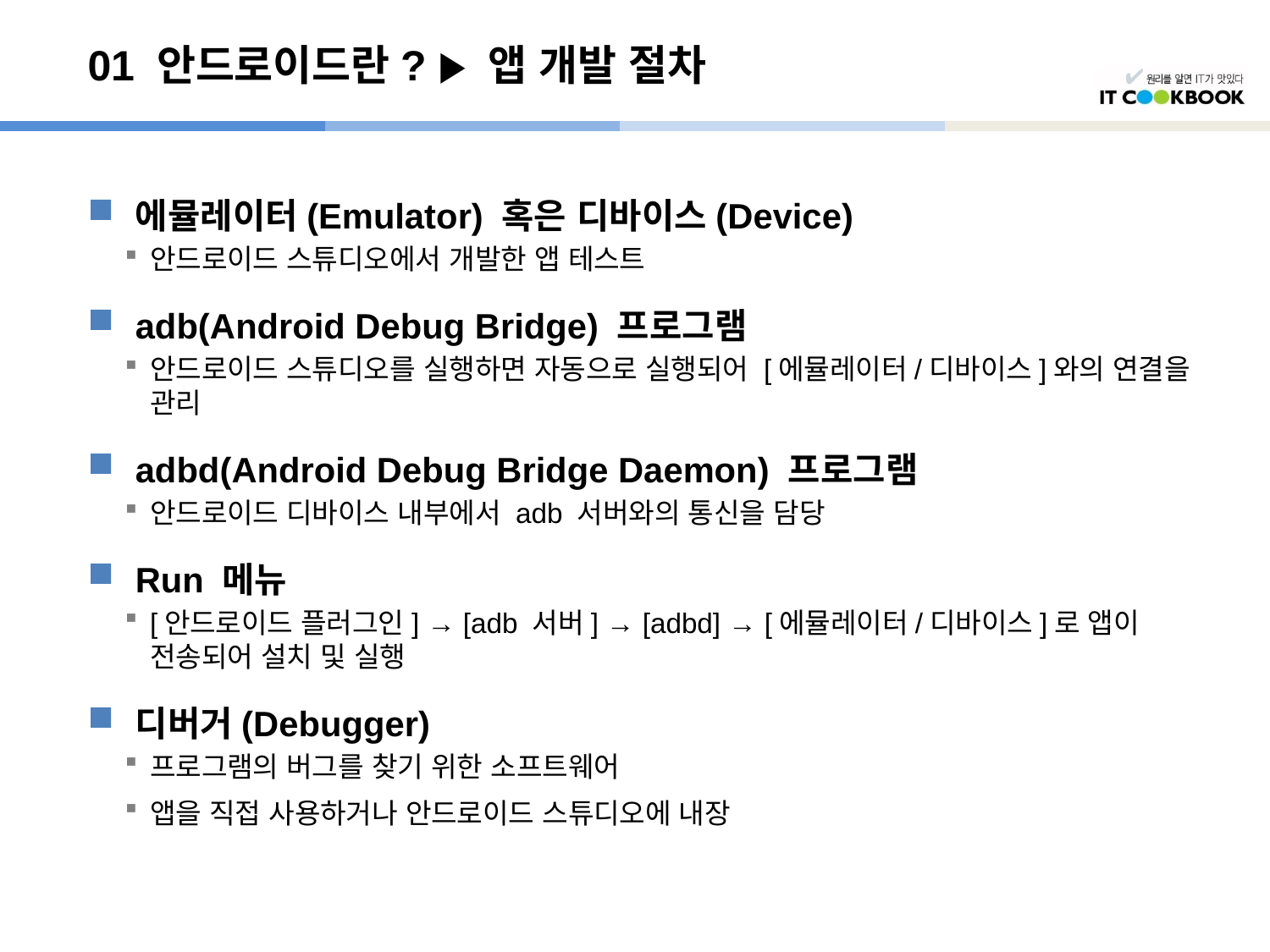

# 01 안드로이드란? ▶ 앱 개발 절차
에뮬레이터(Emulator) 혹은 디바이스(Device)
안드로이드 스튜디오에서 개발한 앱 테스트
adb(Android Debug Bridge) 프로그램
안드로이드 스튜디오를 실행하면 자동으로 실행되어 [에뮬레이터/디바이스]와의 연결을 관리
adbd(Android Debug Bridge Daemon) 프로그램
안드로이드 디바이스 내부에서 adb 서버와의 통신을 담당
Run 메뉴
[안드로이드 플러그인] → [adb 서버] → [adbd] → [에뮬레이터/디바이스]로 앱이 전송되어 설치 및 실행
디버거(Debugger)
프로그램의 버그를 찾기 위한 소프트웨어
앱을 직접 사용하거나 안드로이드 스튜디오에 내장